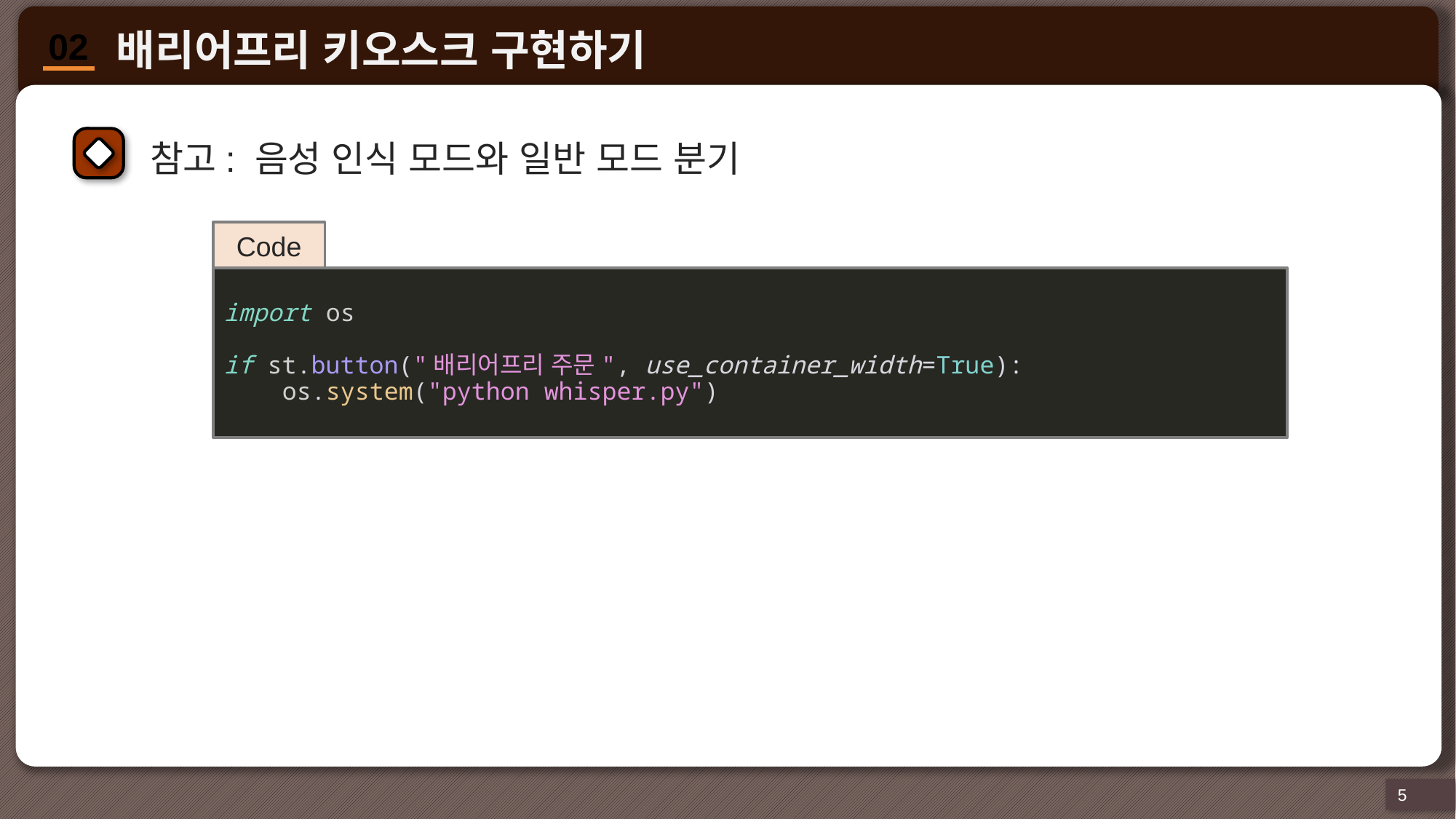

참고: 음성 인식 모드와 일반 모드 분기

Code
import os

if st.button("배리어프리 주문", use_container_width=True):
    os.system("python whisper.py")